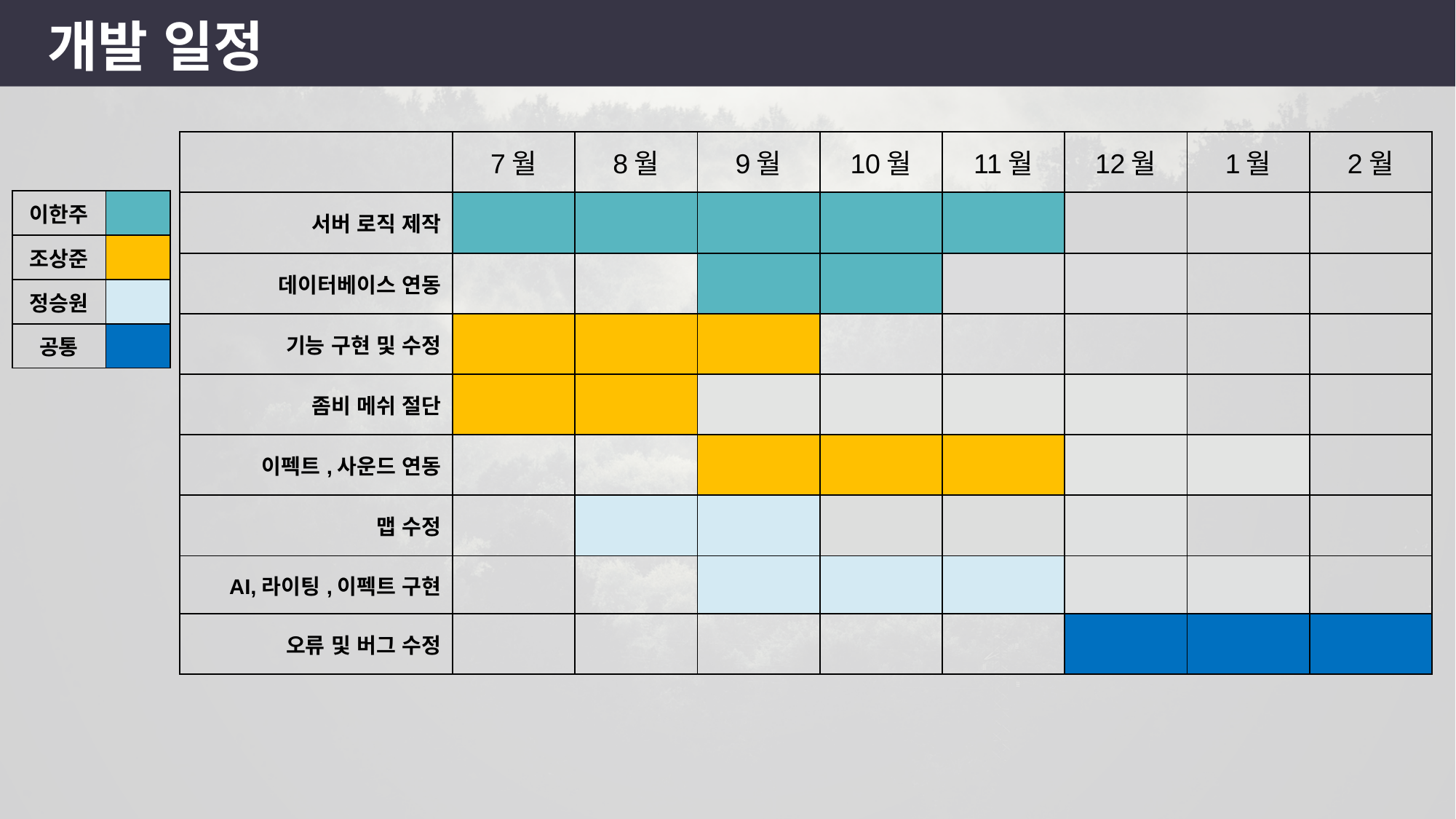

개발 일정
|  | 7월 | 8월 | 9월 | 10월 | 11월 | 12월 | 1월 | 2월 |
| --- | --- | --- | --- | --- | --- | --- | --- | --- |
| 서버 로직 제작 |  |  |  |  |  |  |  |  |
| 데이터베이스 연동 |  |  |  |  |  |  |  |  |
| 기능 구현 및 수정 |  |  |  |  |  |  |  |  |
| 좀비 메쉬 절단 |  |  |  |  |  |  |  |  |
| 이펙트,사운드 연동 |  |  |  |  |  |  |  |  |
| 맵 수정 |  |  |  |  |  |  |  |  |
| AI,라이팅,이펙트 구현 |  |  |  |  |  |  |  |  |
| 오류 및 버그 수정 |  |  |  |  |  |  |  |  |
| 이한주 |  |
| --- | --- |
| 조상준 |  |
| 정승원 |  |
| 공통 |  |
23